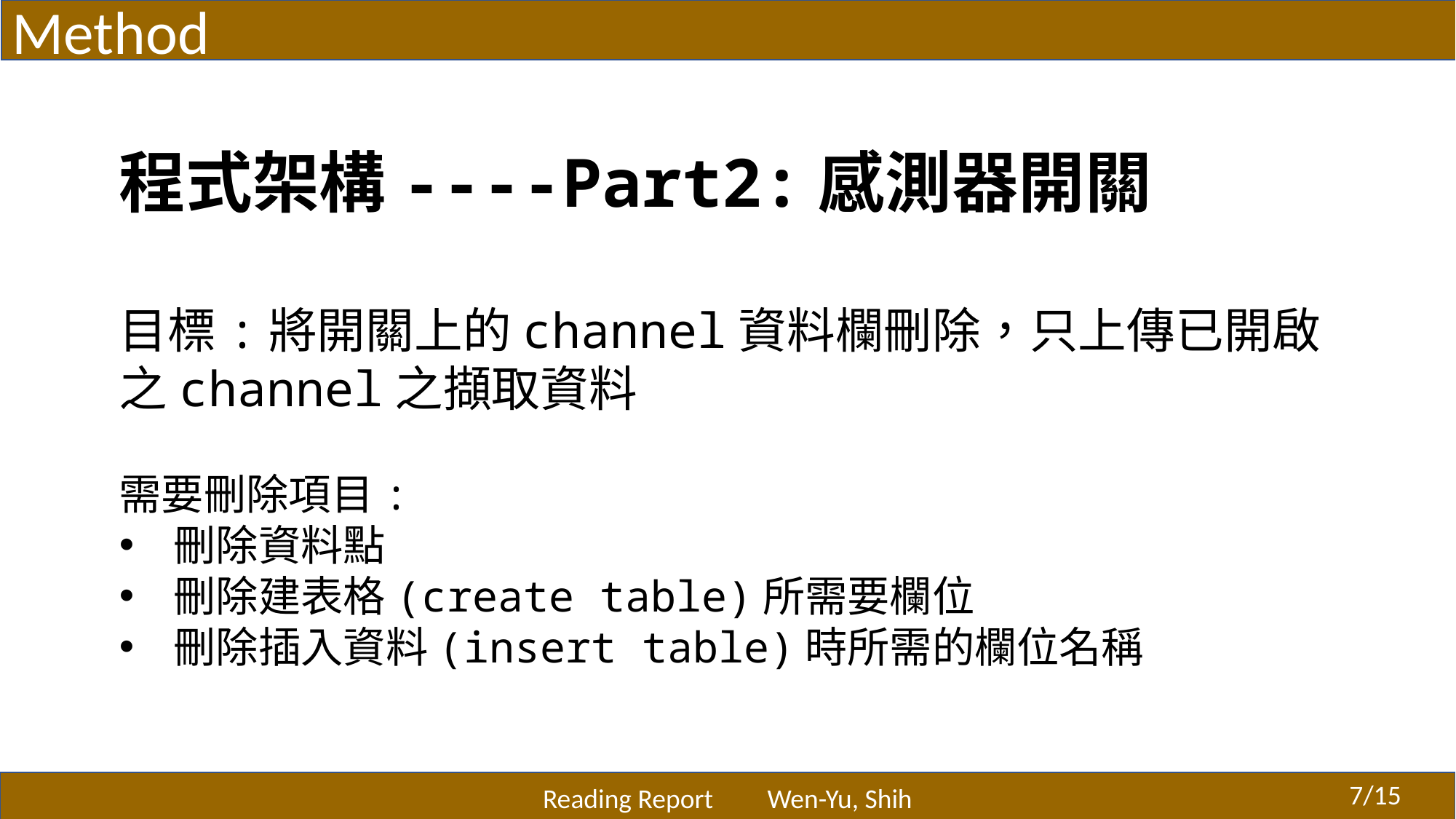

Method
程式架構----Part2:感測器開關

目標:將開關上的channel資料欄刪除，只上傳已開啟之channel之擷取資料

需要刪除項目:
刪除資料點
刪除建表格(create table)所需要欄位
刪除插入資料(insert table)時所需的欄位名稱

Reading Report	 Wen-Yu, Shih
7/15